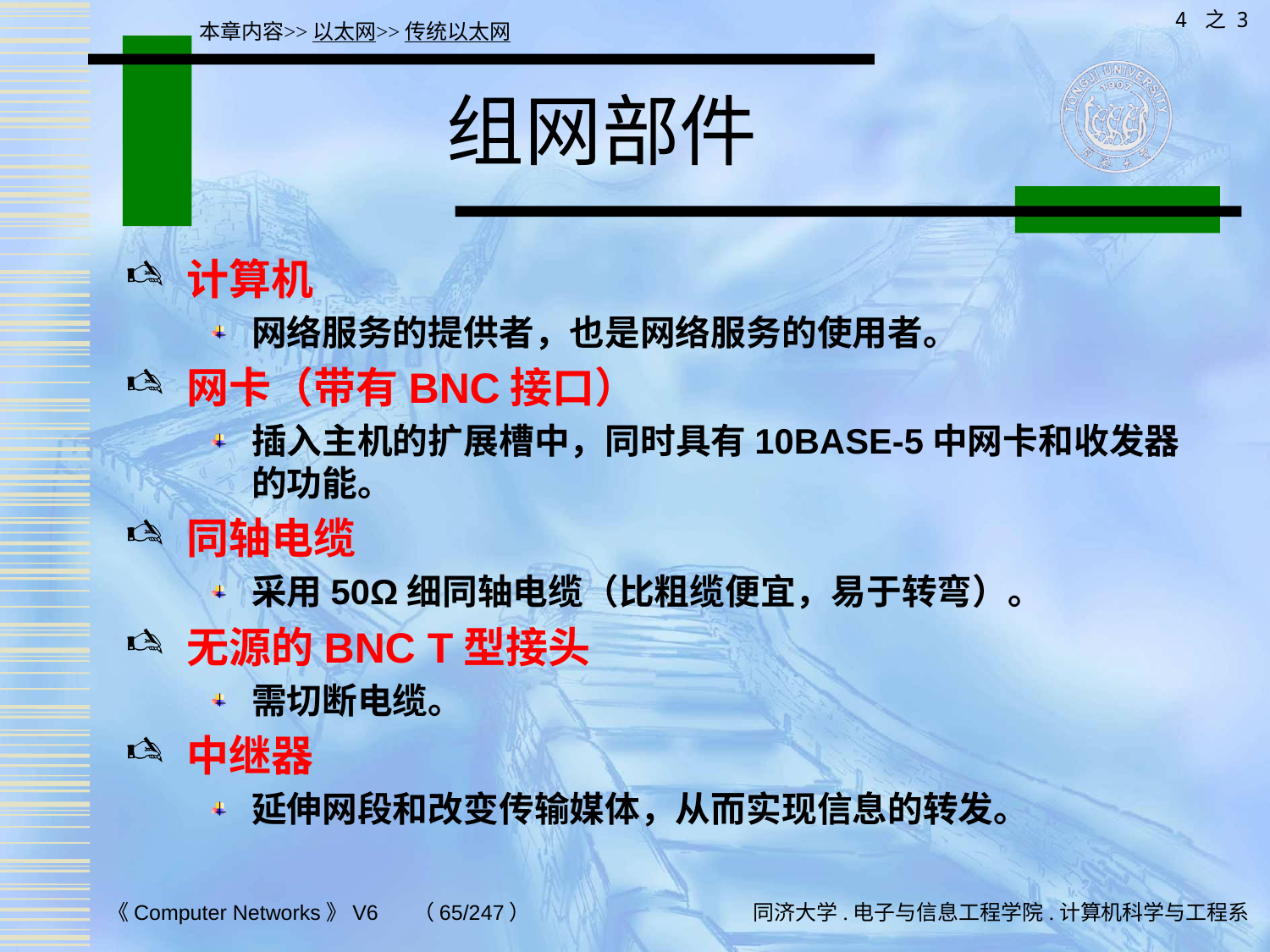

4 之 3
本章内容>>以太网>>传统以太网
# 组网部件
计算机
网络服务的提供者，也是网络服务的使用者。
网卡（带有BNC接口）
插入主机的扩展槽中，同时具有10BASE-5中网卡和收发器的功能。
同轴电缆
采用50Ω细同轴电缆（比粗缆便宜，易于转弯）。
无源的BNC T型接头
需切断电缆。
中继器
延伸网段和改变传输媒体，从而实现信息的转发。